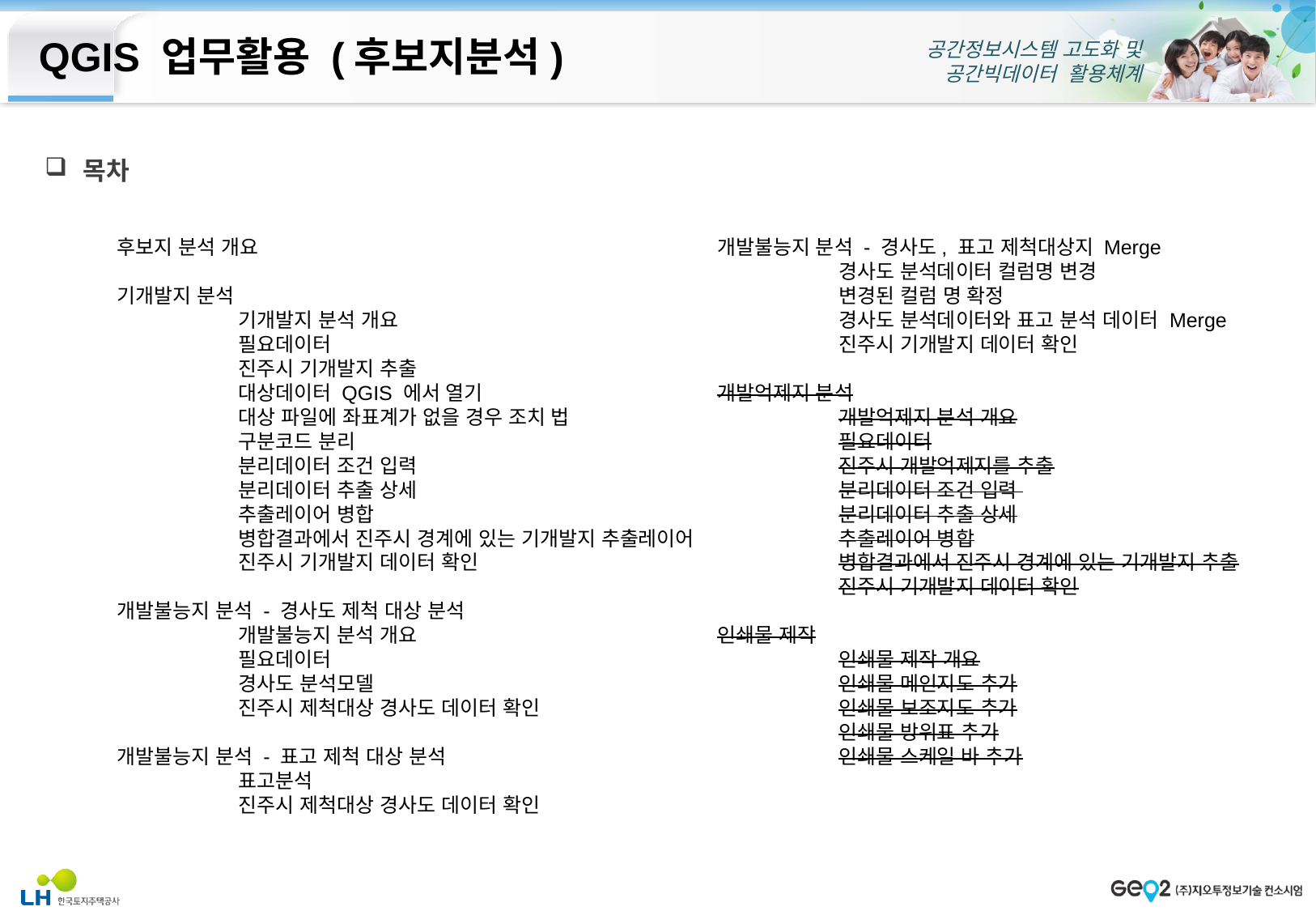

목차
후보지 분석 개요

기개발지 분석
	기개발지 분석 개요
	필요데이터
	진주시 기개발지 추출
	대상데이터 QGIS 에서 열기
	대상 파일에 좌표계가 없을 경우 조치 법
	구분코드 분리
	분리데이터 조건 입력
	분리데이터 추출 상세
	추출레이어 병합
	병합결과에서 진주시 경계에 있는 기개발지 추출레이어
	진주시 기개발지 데이터 확인

개발불능지 분석 - 경사도 제척 대상 분석
	개발불능지 분석 개요
	필요데이터
	경사도 분석모델
	진주시 제척대상 경사도 데이터 확인

개발불능지 분석 - 표고 제척 대상 분석
	표고분석
	진주시 제척대상 경사도 데이터 확인

개발불능지 분석 - 경사도, 표고 제척대상지 Merge
	경사도 분석데이터 컬럼명 변경
	변경된 컬럼 명 확정
	경사도 분석데이터와 표고 분석 데이터 Merge
	진주시 기개발지 데이터 확인

개발억제지 분석
	개발억제지 분석 개요
	필요데이터
	진주시 개발억제지를 추출
	분리데이터 조건 입력
	분리데이터 추출 상세
	추출레이어 병합
	병합결과에서 진주시 경계에 있는 기개발지 추출
	진주시 기개발지 데이터 확인

인쇄물 제작
	인쇄물 제작 개요
	인쇄물 메인지도 추가
	인쇄물 보조지도 추가
	인쇄물 방위표 추가
	인쇄물 스케일 바 추가